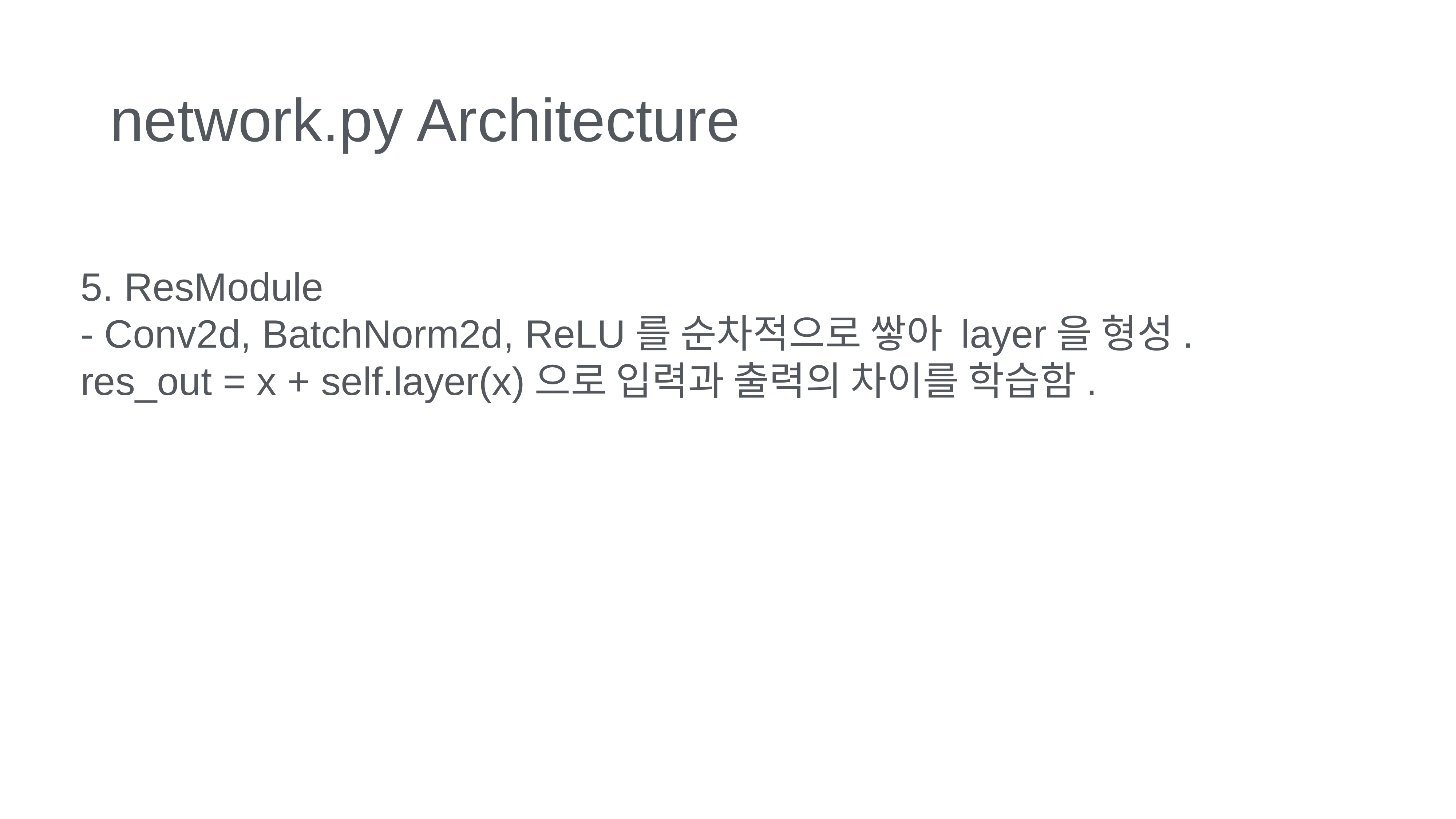

# network.py Architecture
5. ResModule
- Conv2d, BatchNorm2d, ReLU를 순차적으로 쌓아 layer을 형성.
res_out = x + self.layer(x)으로 입력과 출력의 차이를 학습함.